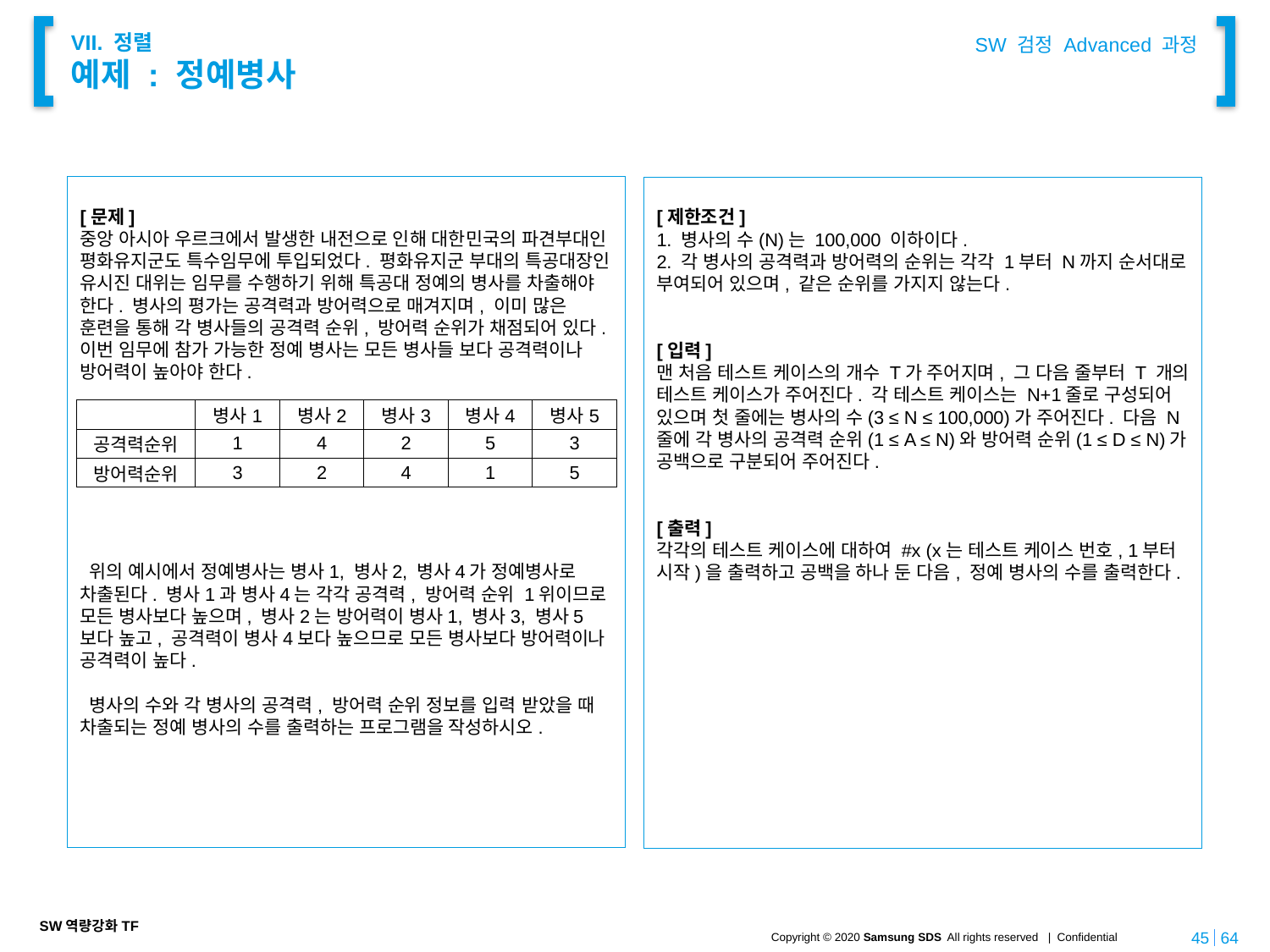

SW 검정 Advanced 과정
# VII. 정렬 예제 : 정예병사

[문제]
중앙 아시아 우르크에서 발생한 내전으로 인해 대한민국의 파견부대인 평화유지군도 특수임무에 투입되었다. 평화유지군 부대의 특공대장인 유시진 대위는 임무를 수행하기 위해 특공대 정예의 병사를 차출해야 한다. 병사의 평가는 공격력과 방어력으로 매겨지며, 이미 많은 훈련을 통해 각 병사들의 공격력 순위, 방어력 순위가 채점되어 있다. 이번 임무에 참가 가능한 정예 병사는 모든 병사들 보다 공격력이나 방어력이 높아야 한다.

 위의 예시에서 정예병사는 병사1, 병사2, 병사4가 정예병사로 차출된다. 병사1과 병사4는 각각 공격력, 방어력 순위 1위이므로 모든 병사보다 높으며, 병사2는 방어력이 병사1, 병사3, 병사5 보다 높고, 공격력이 병사4보다 높으므로 모든 병사보다 방어력이나 공격력이 높다.

 병사의 수와 각 병사의 공격력, 방어력 순위 정보를 입력 받았을 때 차출되는 정예 병사의 수를 출력하는 프로그램을 작성하시오.

[제한조건]
1. 병사의 수(N)는 100,000 이하이다.
2. 각 병사의 공격력과 방어력의 순위는 각각 1부터 N까지 순서대로 부여되어 있으며, 같은 순위를 가지지 않는다.

[입력]
맨 처음 테스트 케이스의 개수 T가 주어지며, 그 다음 줄부터 T 개의 테스트 케이스가 주어진다. 각 테스트 케이스는 N+1줄로 구성되어 있으며 첫 줄에는 병사의 수(3 ≤ N ≤ 100,000)가 주어진다. 다음 N줄에 각 병사의 공격력 순위(1 ≤ A ≤ N)와 방어력 순위(1 ≤ D ≤ N)가 공백으로 구분되어 주어진다.

[출력]
각각의 테스트 케이스에 대하여 #x (x는 테스트 케이스 번호, 1부터 시작)을 출력하고 공백을 하나 둔 다음, 정예 병사의 수를 출력한다.
|  | 병사1 | 병사2 | 병사3 | 병사4 | 병사5 |
| --- | --- | --- | --- | --- | --- |
| 공격력순위 | 1 | 4 | 2 | 5 | 3 |
| 방어력순위 | 3 | 2 | 4 | 1 | 5 |